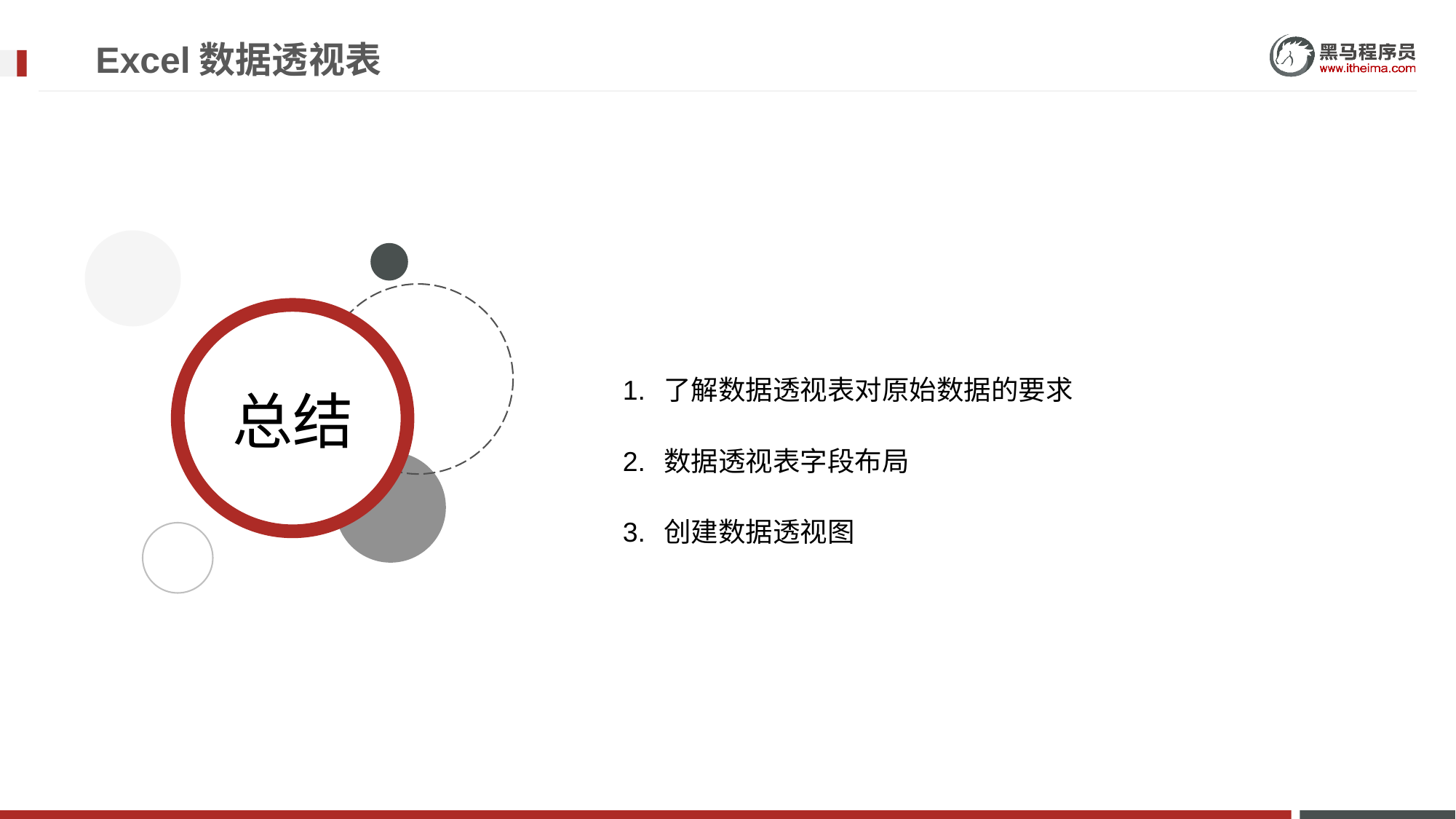

# Excel数据透视表
了解数据透视表对原始数据的要求
数据透视表字段布局
创建数据透视图